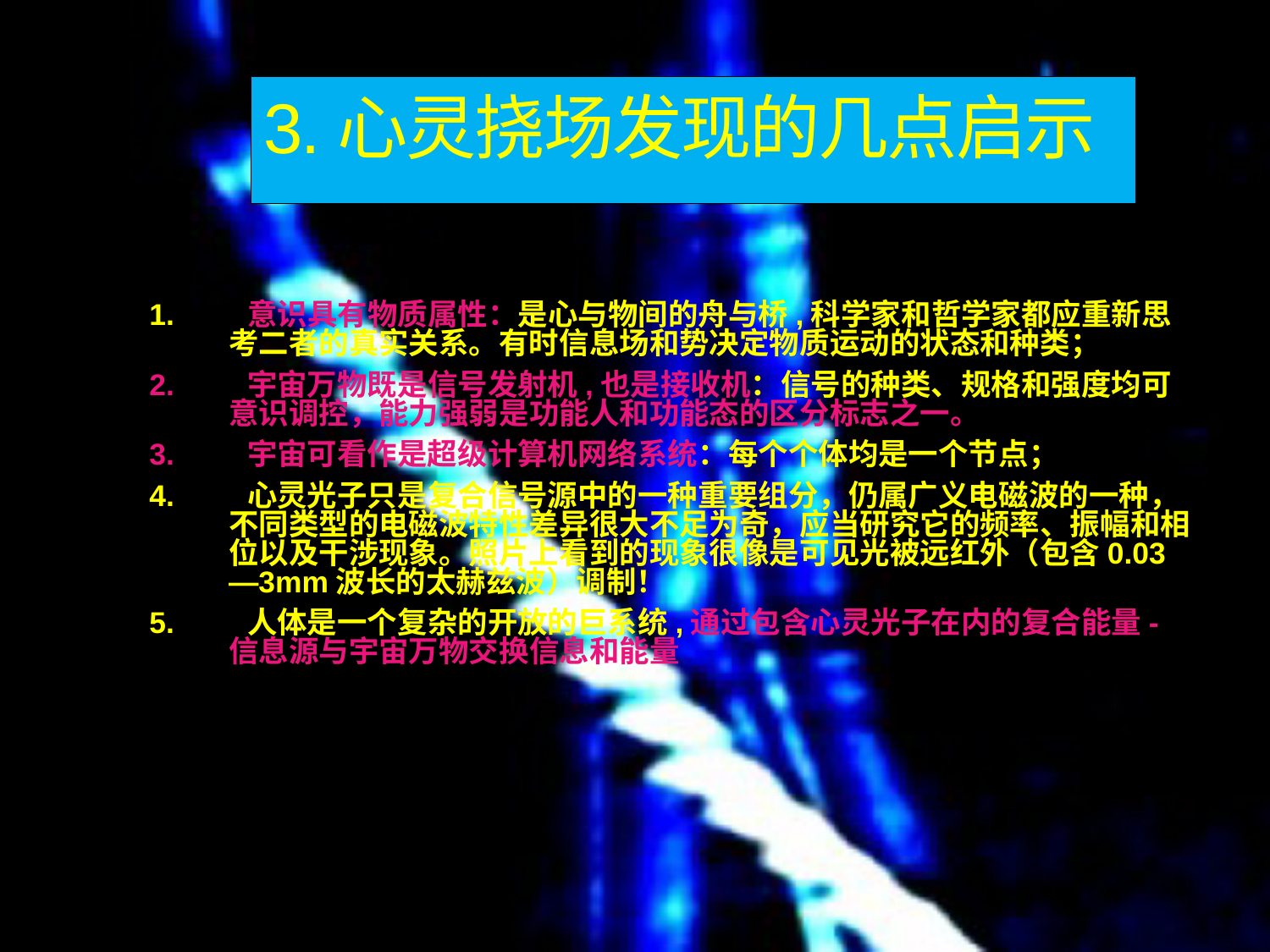

# 3.心灵挠场发现的几点启示

1.        意识具有物质属性：是心与物间的舟与桥,科学家和哲学家都应重新思考二者的真实关系。有时信息场和势决定物质运动的状态和种类；
2.        宇宙万物既是信号发射机,也是接收机：信号的种类、规格和强度均可意识调控，能力强弱是功能人和功能态的区分标志之一。
3.        宇宙可看作是超级计算机网络系统：每个个体均是一个节点；
4.        心灵光子只是复合信号源中的一种重要组分，仍属广义电磁波的一种，不同类型的电磁波特性差异很大不足为奇，应当研究它的频率、振幅和相位以及干涉现象。照片上看到的现象很像是可见光被远红外（包含0.03—3mm波长的太赫兹波）调制！
5.        人体是一个复杂的开放的巨系统,通过包含心灵光子在内的复合能量-信息源与宇宙万物交换信息和能量